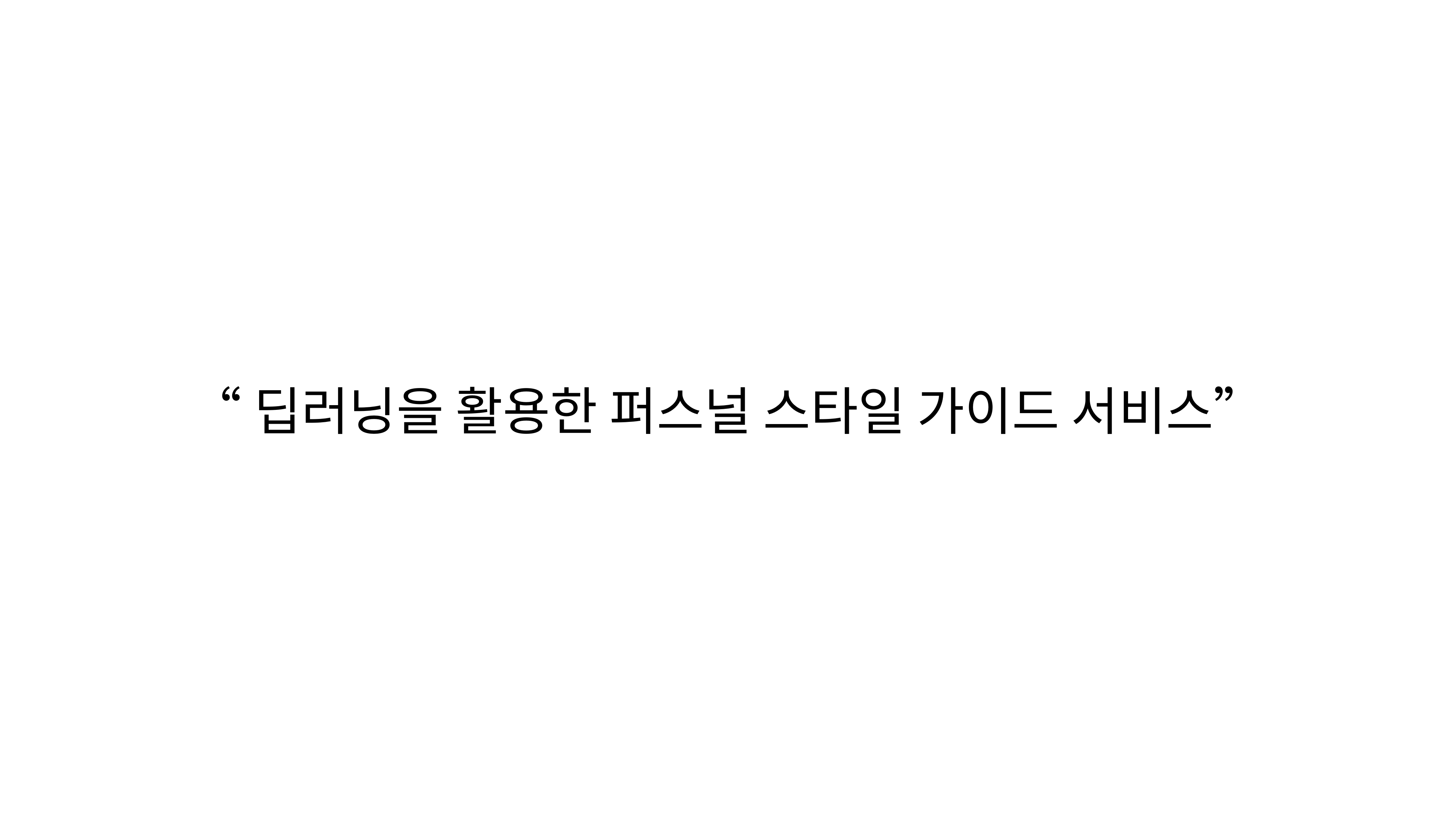

# “딥러닝을 활용한 퍼스널 스타일 가이드 서비스”